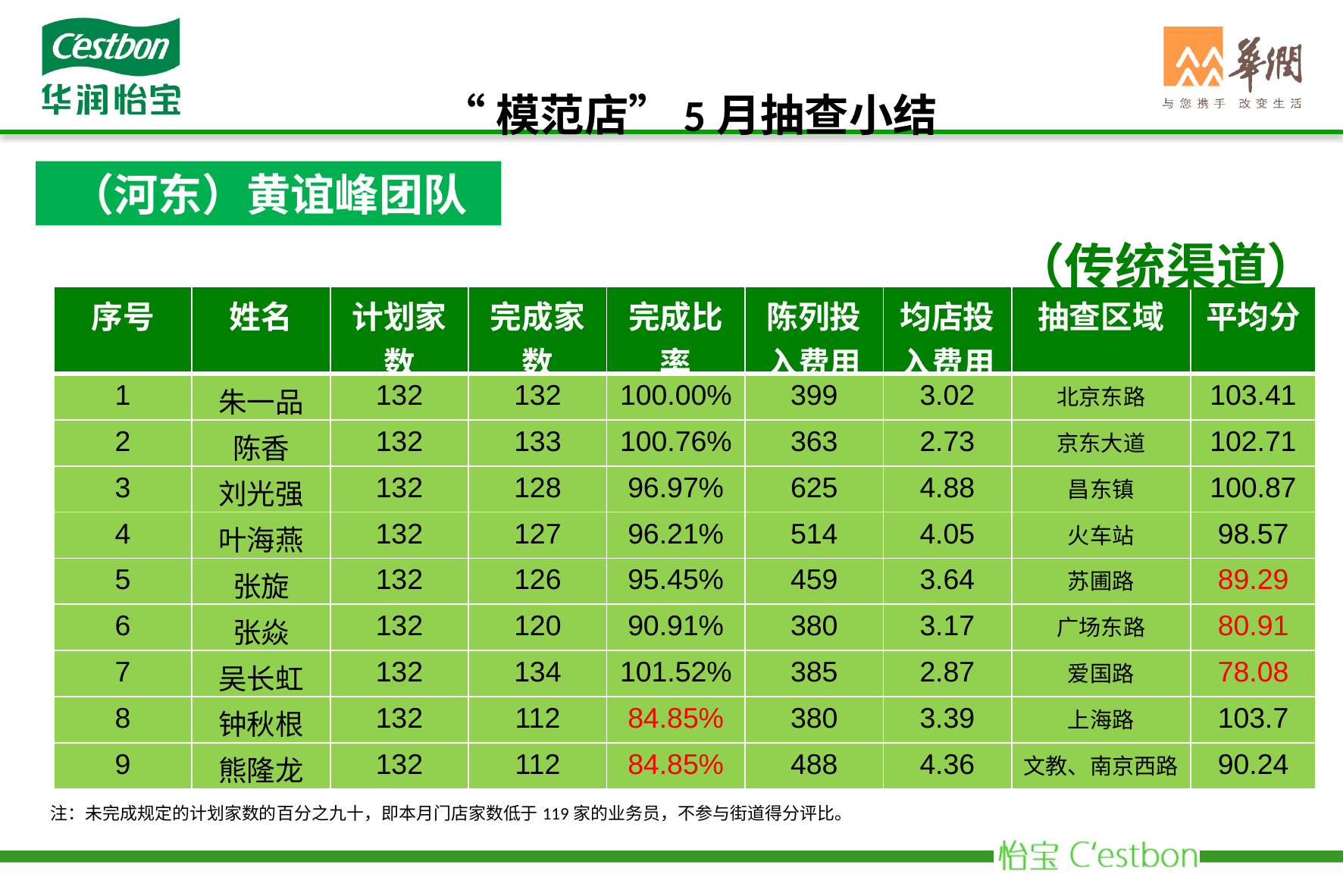

“模范店”5月抽查小结
（河东）黄谊峰团队
（传统渠道）
| 序号 | 姓名 | 计划家数 | 完成家数 | 完成比率 | 陈列投入费用 | 均店投入费用 | 抽查区域 | 平均分 |
| --- | --- | --- | --- | --- | --- | --- | --- | --- |
| 1 | 朱一品 | 132 | 132 | 100.00% | 399 | 3.02 | 北京东路 | 103.41 |
| 2 | 陈香 | 132 | 133 | 100.76% | 363 | 2.73 | 京东大道 | 102.71 |
| 3 | 刘光强 | 132 | 128 | 96.97% | 625 | 4.88 | 昌东镇 | 100.87 |
| 4 | 叶海燕 | 132 | 127 | 96.21% | 514 | 4.05 | 火车站 | 98.57 |
| 5 | 张旋 | 132 | 126 | 95.45% | 459 | 3.64 | 苏圃路 | 89.29 |
| 6 | 张焱 | 132 | 120 | 90.91% | 380 | 3.17 | 广场东路 | 80.91 |
| 7 | 吴长虹 | 132 | 134 | 101.52% | 385 | 2.87 | 爱国路 | 78.08 |
| 8 | 钟秋根 | 132 | 112 | 84.85% | 380 | 3.39 | 上海路 | 103.7 |
| 9 | 熊隆龙 | 132 | 112 | 84.85% | 488 | 4.36 | 文教、南京西路 | 90.24 |
注：未完成规定的计划家数的百分之九十，即本月门店家数低于119家的业务员，不参与街道得分评比。